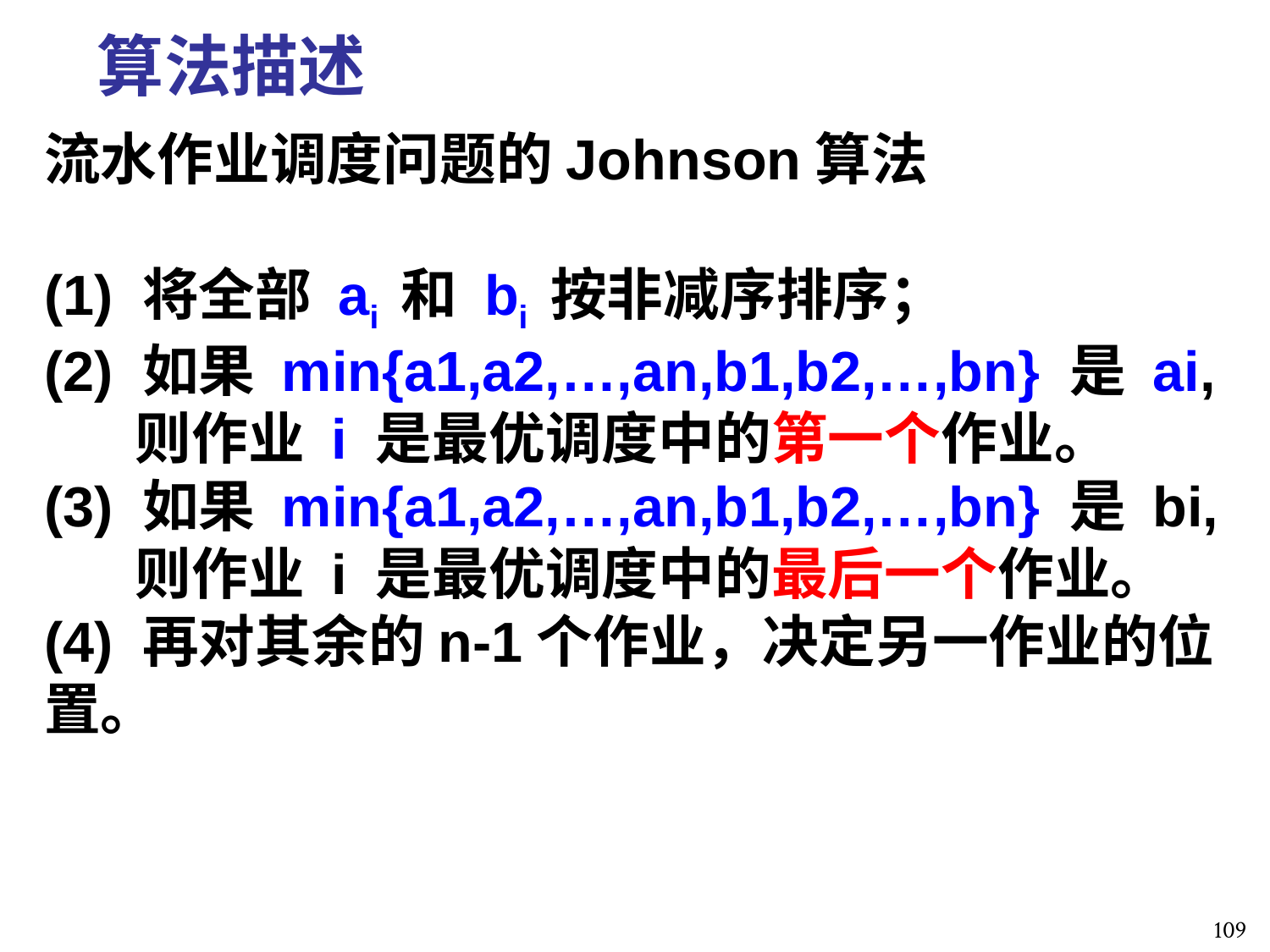

算法描述
流水作业调度问题的Johnson算法

(1) 将全部 ai 和 bi 按非减序排序；
(2) 如果 min{a1,a2,…,an,b1,b2,…,bn} 是 ai,
      则作业 i 是最优调度中的第一个作业。
(3) 如果 min{a1,a2,…,an,b1,b2,…,bn} 是 bi,
      则作业 i 是最优调度中的最后一个作业。
(4) 再对其余的n-1个作业，决定另一作业的位置。

109